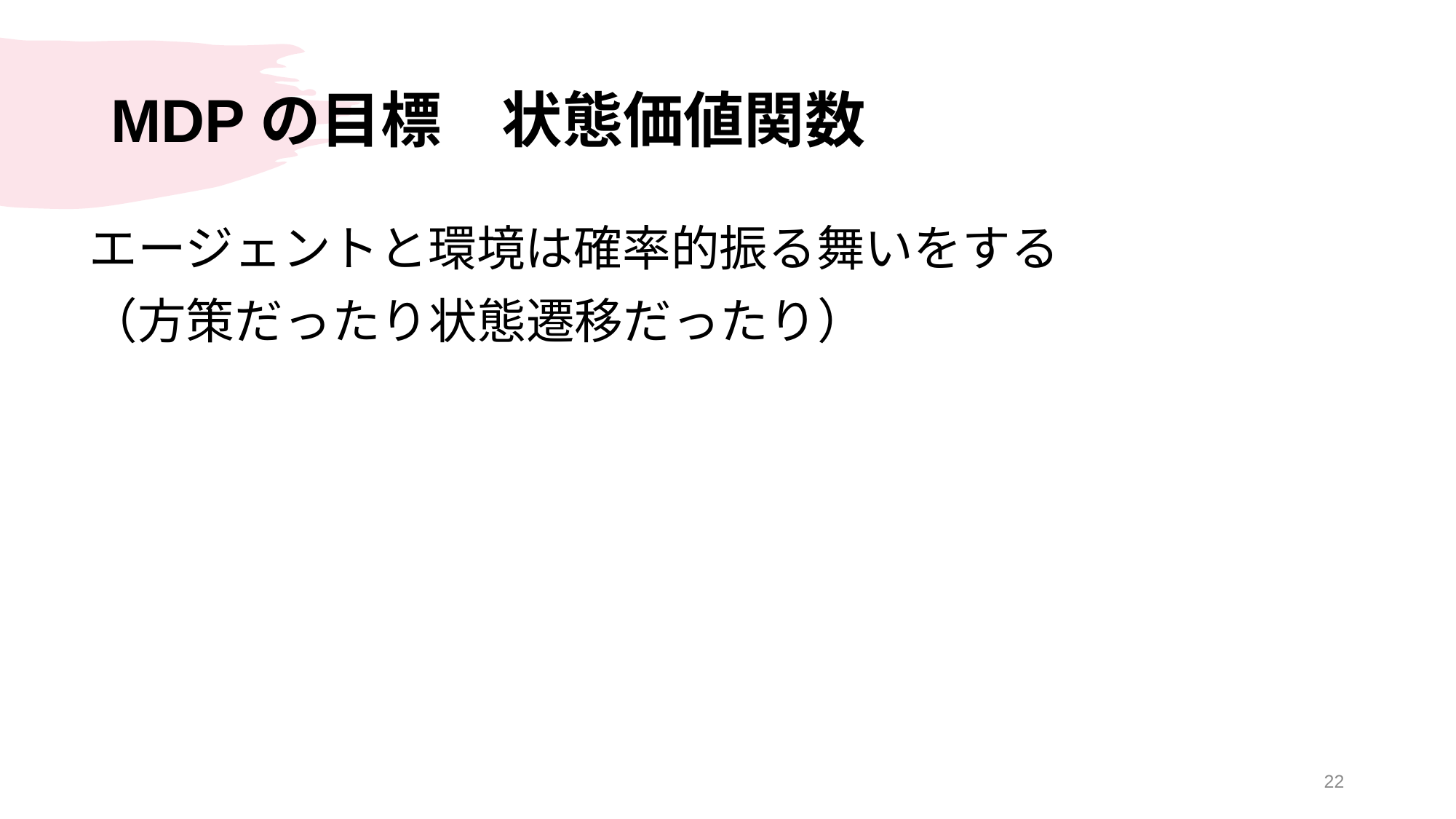

# MDPの目標　状態価値関数
エージェントと環境は確率的振る舞いをする
（方策だったり状態遷移だったり）
22